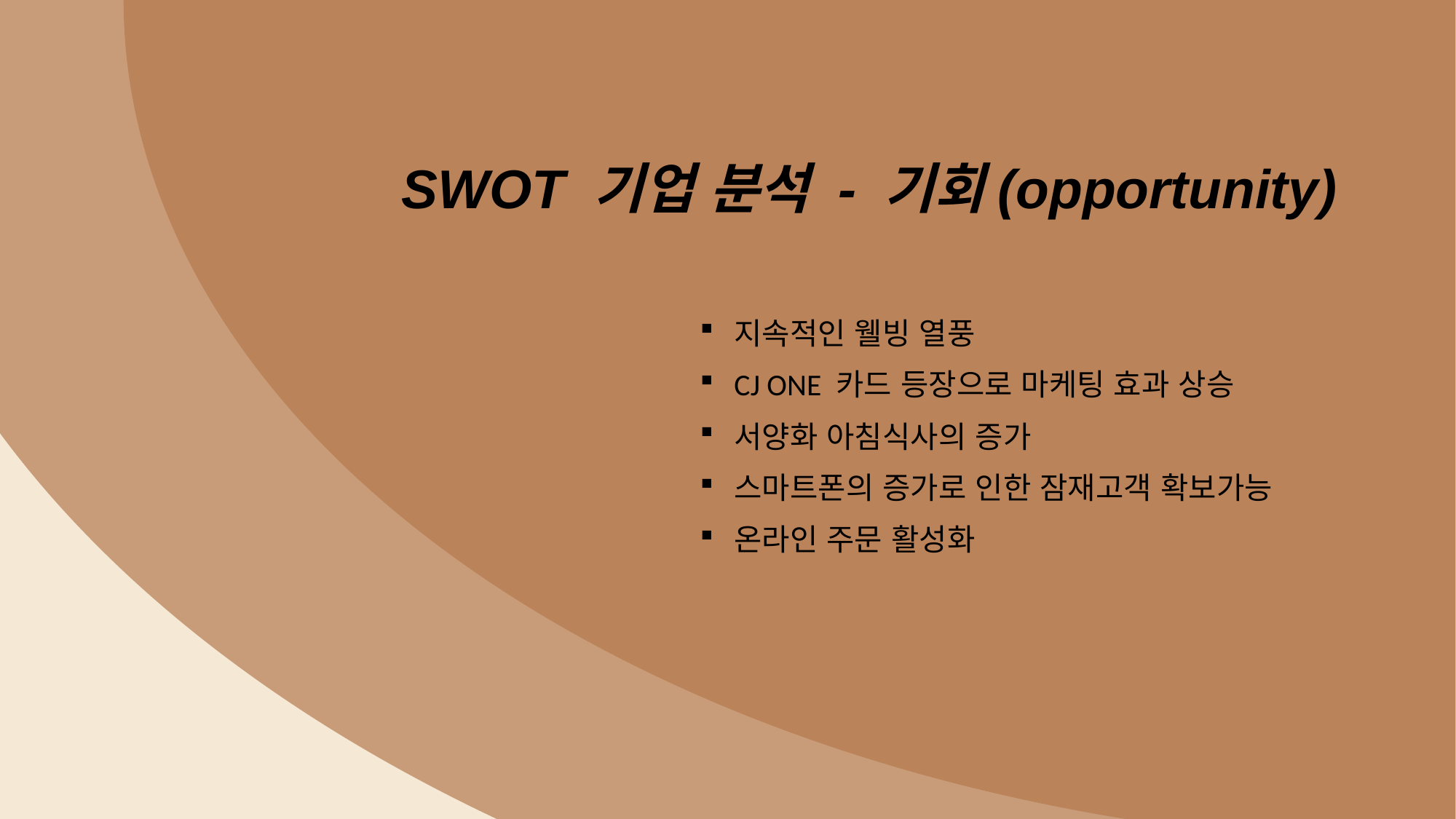

# SWOT 기업 분석 - 기회(opportunity)
지속적인 웰빙 열풍
CJ ONE 카드 등장으로 마케팅 효과 상승
서양화 아침식사의 증가
스마트폰의 증가로 인한 잠재고객 확보가능
온라인 주문 활성화